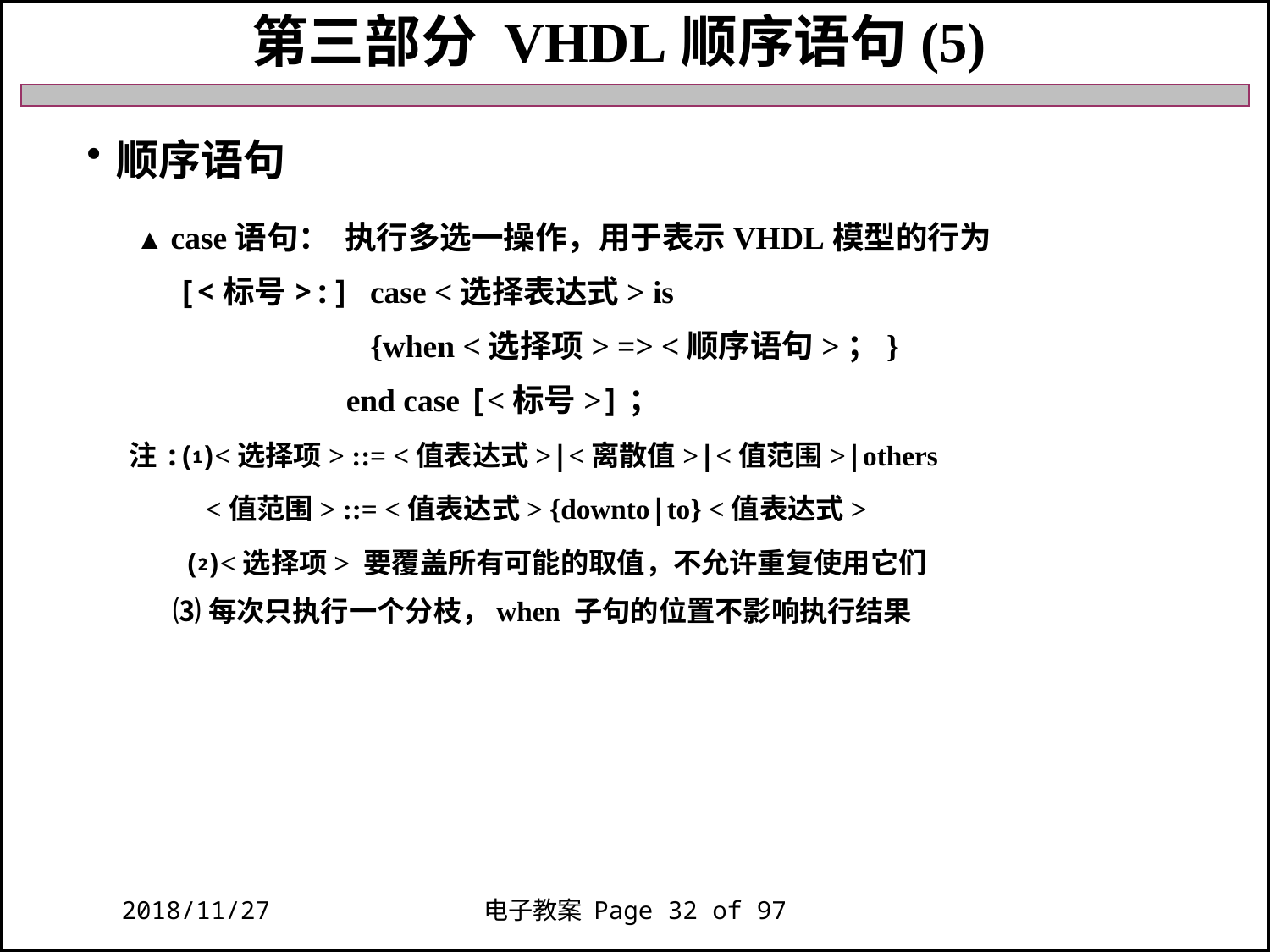

第三部分 VHDL顺序语句(5)

顺序语句
 ▲ case语句：  执行多选一操作，用于表示VHDL模型的行为
      [<标号>:] case <选择表达式> is
                              {when <选择项> => <顺序语句>；}
                           end case [<标号>]；
注:⑴<选择项> ::= <值表达式>|<离散值>|<值范围>|others
           <值范围> ::= <值表达式> {downto|to} <值表达式>
   ⑵<选择项> 要覆盖所有可能的取值，不允许重复使用它们
       ⑶每次只执行一个分枝，when 子句的位置不影响执行结果

2018/11/27
电子教案 Page 32 of 97